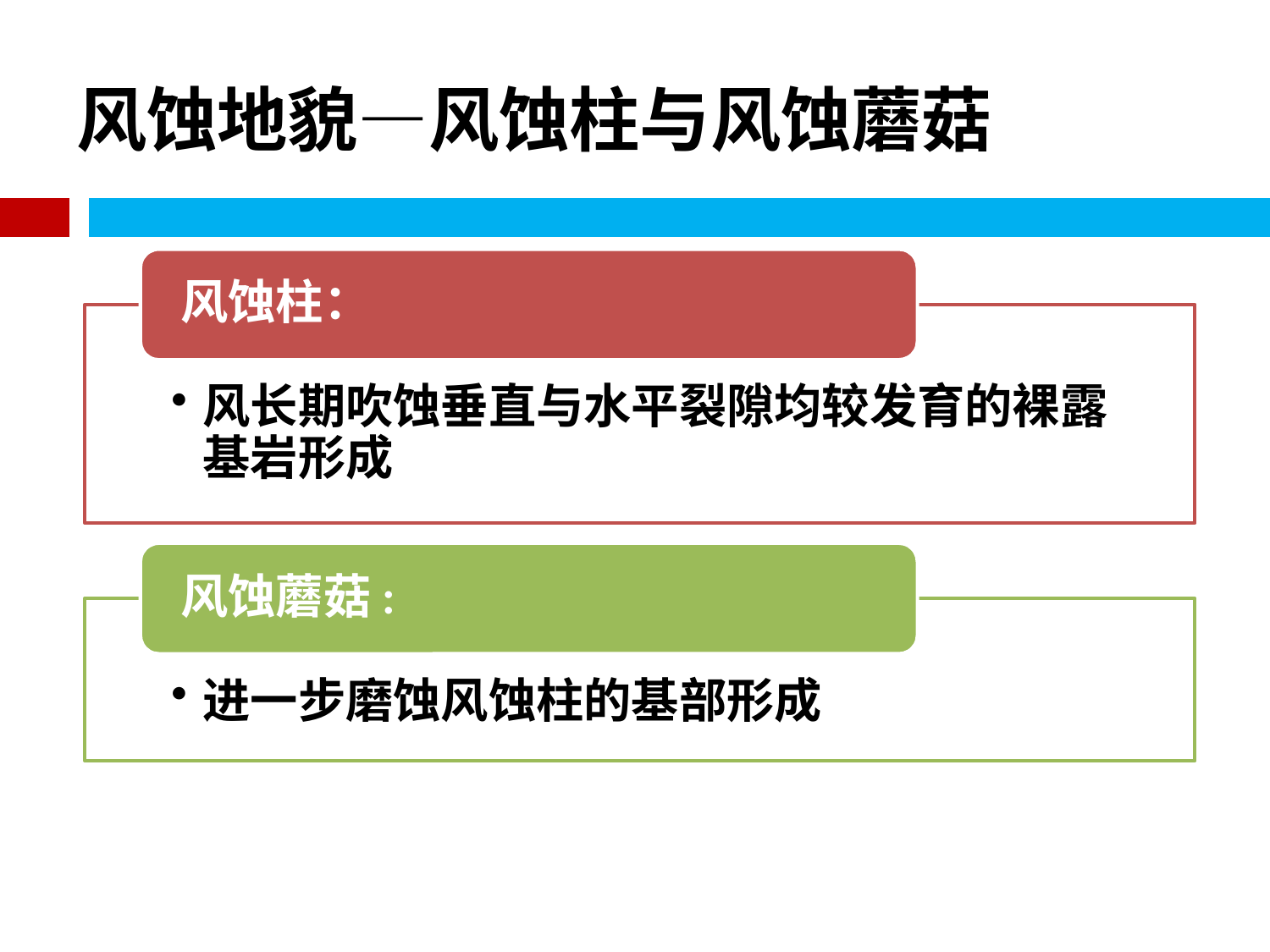

# 风蚀地貌—风蚀柱与风蚀蘑菇
风长期吹蚀垂直与水平裂隙均较发育的裸露基岩形成
风蚀柱：
进一步磨蚀风蚀柱的基部形成
风蚀蘑菇: